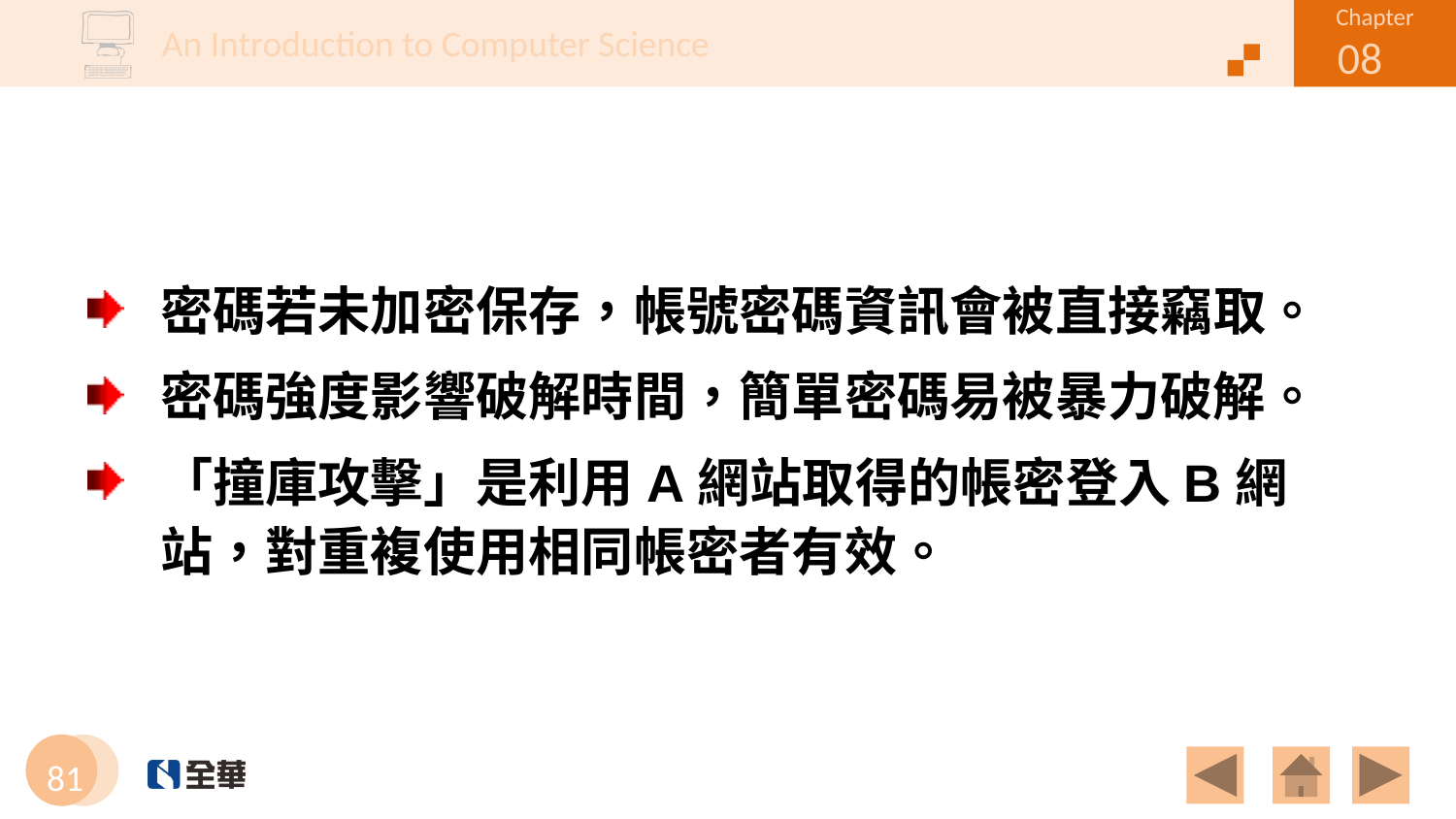

#
密碼若未加密保存，帳號密碼資訊會被直接竊取。
密碼強度影響破解時間，簡單密碼易被暴力破解。
「撞庫攻擊」是利用A網站取得的帳密登入B網站，對重複使用相同帳密者有效。